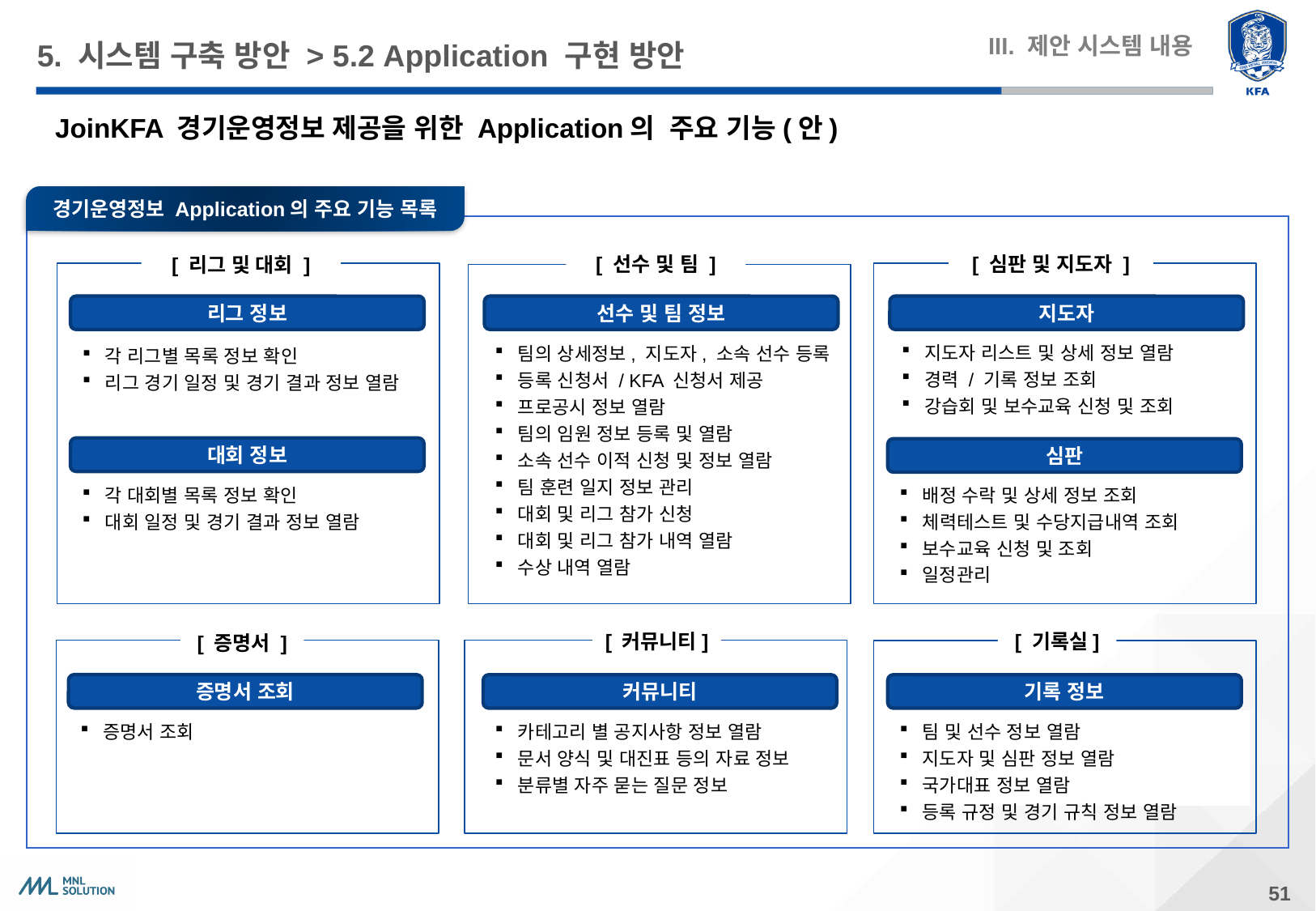

# 5. 시스템 구축 방안 > 5.2 Application 구현 방안
III. 제안 시스템 내용
JoinKFA 경기운영정보 제공을 위한 Application의  주요 기능(안)
경기운영정보 Application의 주요 기능 목록

[ 심판 및 지도자 ]
[ 선수 및 팀 ]
[ 리그 및 대회 ]

리그 정보
선수 및 팀 정보
지도자
리그 정보
지도자 리스트 및 상세 정보 열람
경력 / 기록 정보 조회
강습회 및 보수교육 신청 및 조회
팀의 상세정보, 지도자, 소속 선수 등록
등록 신청서 / KFA 신청서 제공
프로공시 정보 열람
팀의 임원 정보 등록 및 열람
소속 선수 이적 신청 및 정보 열람
팀 훈련 일지 정보 관리
대회 및 리그 참가 신청
대회 및 리그 참가 내역 열람
수상 내역 열람

각 리그별 목록 정보 확인
리그 경기 일정 및 경기 결과 정보 열람
대회 정보
심판
배정 수락 및 상세 정보 조회
체력테스트 및 수당지급내역 조회
보수교육 신청 및 조회
일정관리
각 대회별 목록 정보 확인
대회 일정 및 경기 결과 정보 열람
[ 커뮤니티]
[ 기록실]
[ 증명서 ]

증명서 조회
커뮤니티
기록 정보
증명서 조회

팀 및 선수 정보 열람
지도자 및 심판 정보 열람
국가대표 정보 열람
등록 규정 및 경기 규칙 정보 열람
카테고리 별 공지사항 정보 열람
문서 양식 및 대진표 등의 자료 정보
분류별 자주 묻는 질문 정보